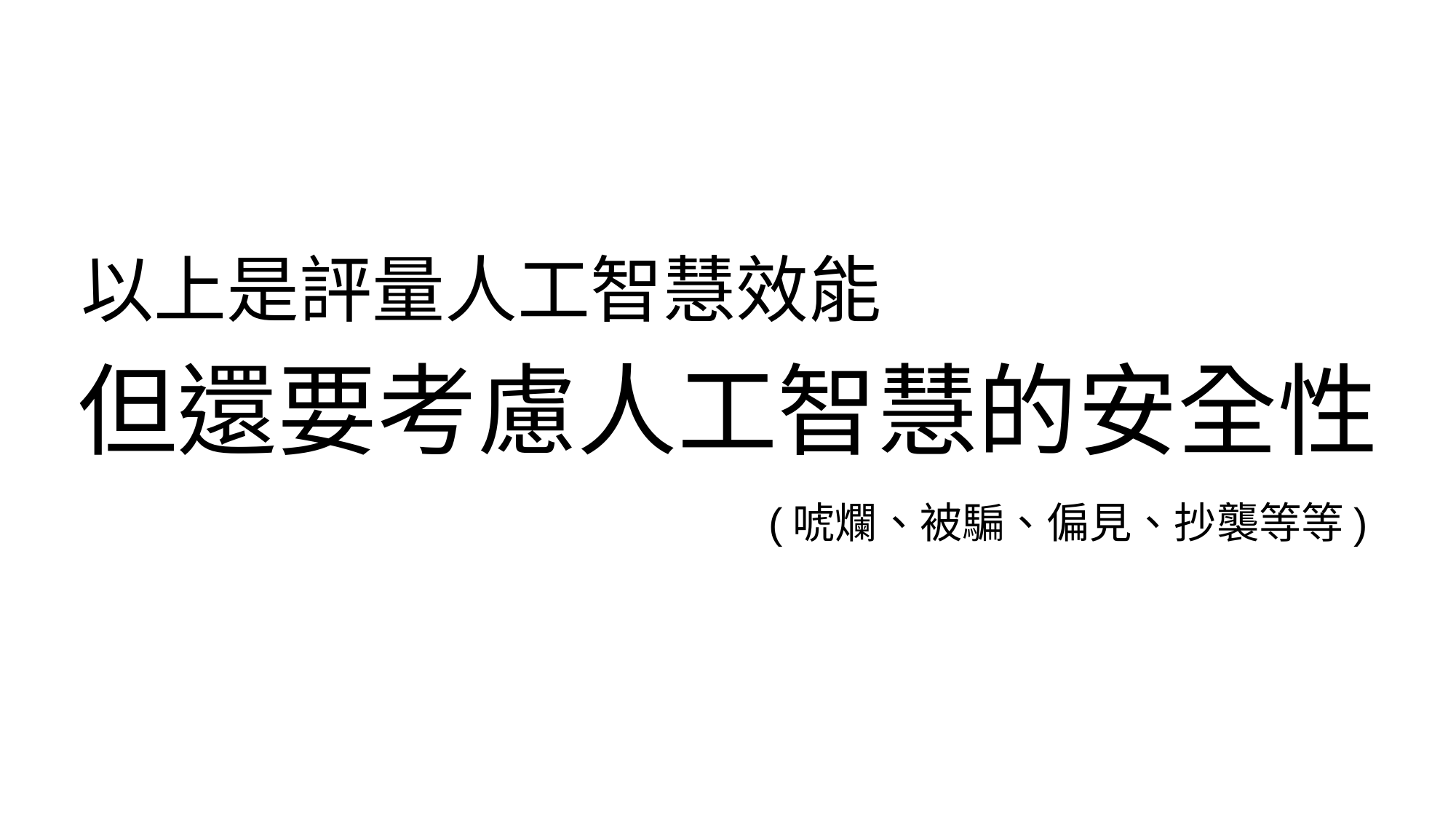

# 以上是評量人工智慧效能
但還要考慮人工智慧的安全性
(唬爛、被騙、偏見、抄襲等等)